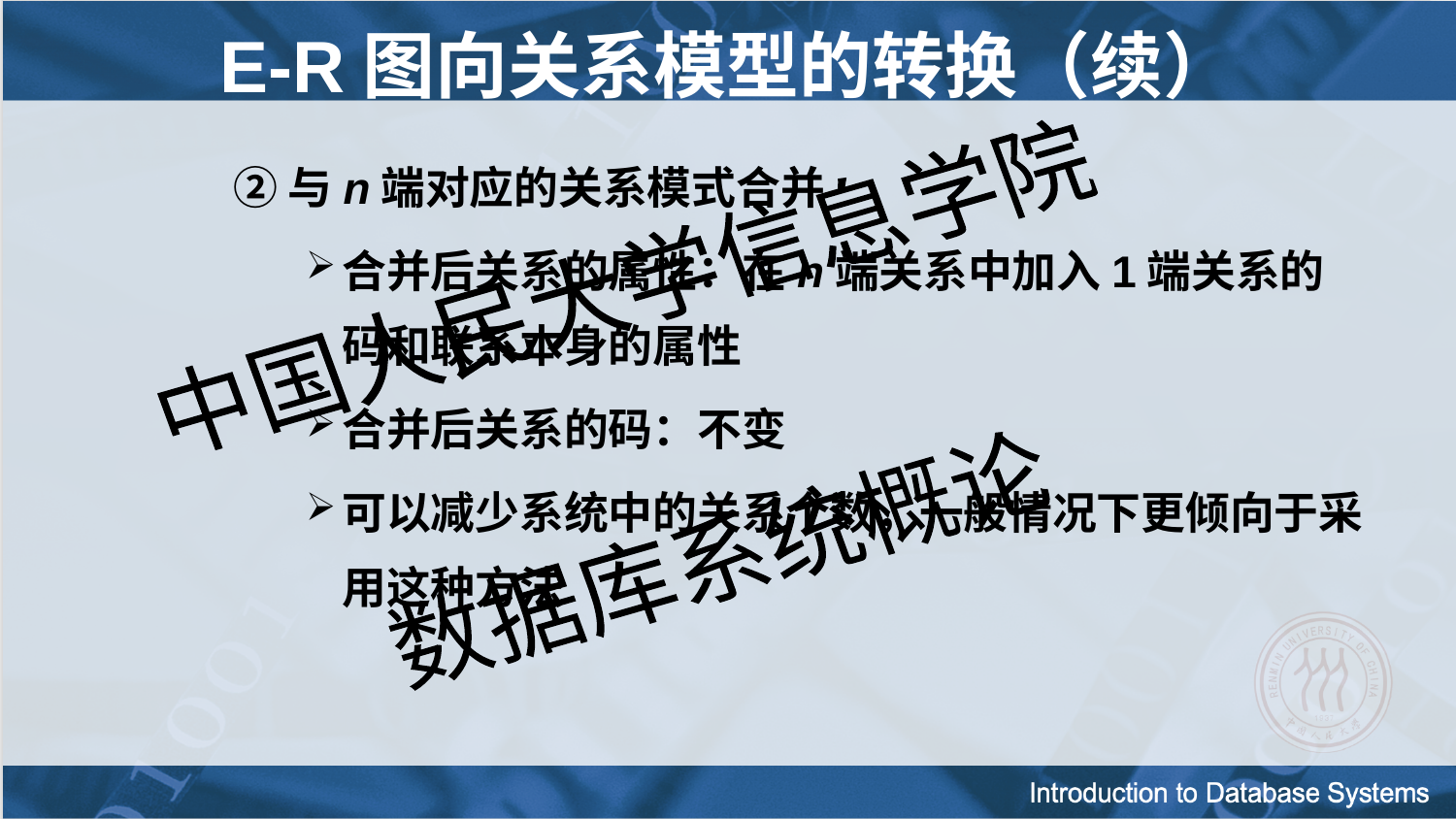

E-R图向关系模型的转换（续）
②与n端对应的关系模式合并
合并后关系的属性：在n端关系中加入1端关系的码和联系本身的属性
合并后关系的码：不变
可以减少系统中的关系个数，一般情况下更倾向于采用这种方法